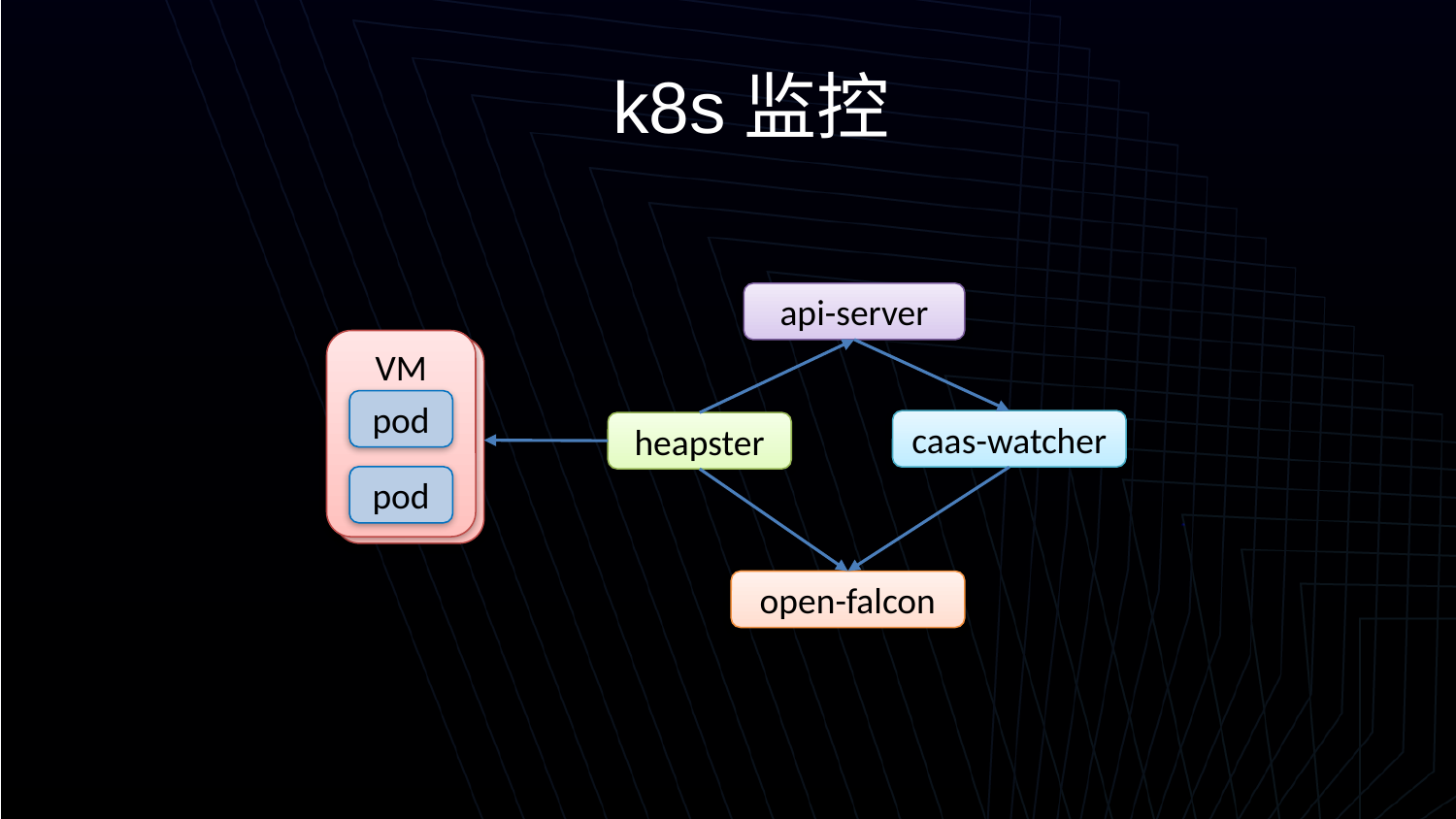

k8s监控
api-server
VM

pod
caas-watcher
heapster
pod
open-falcon